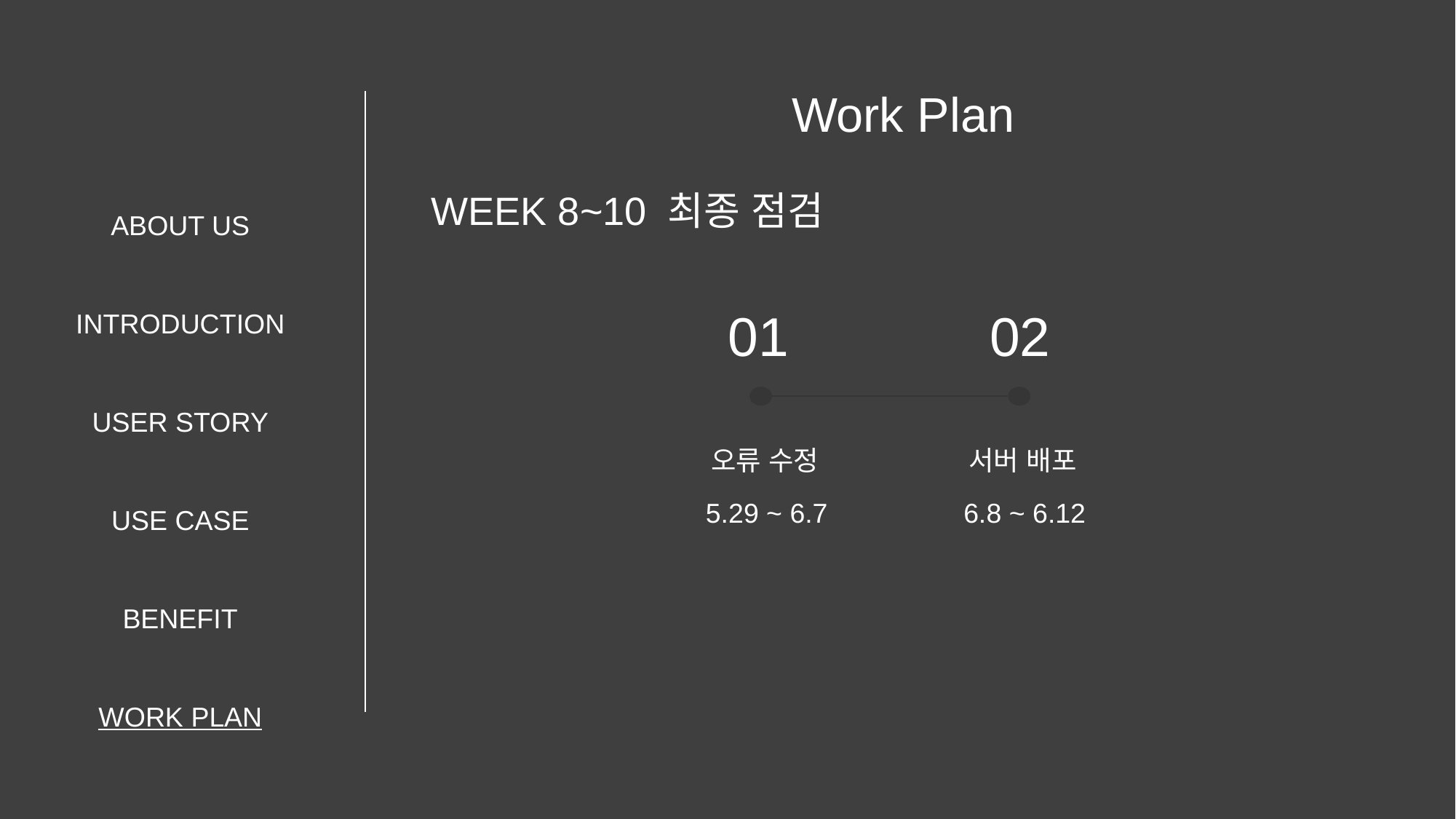

Work Plan
ABOUT US
INTRODUCTION
USER STORY
USE CASE
BENEFIT
WORK PLAN

WEEK 8~10 최종 점검

01
02

서버 배포
오류 수정
5.29 ~ 6.7
6.8 ~ 6.12